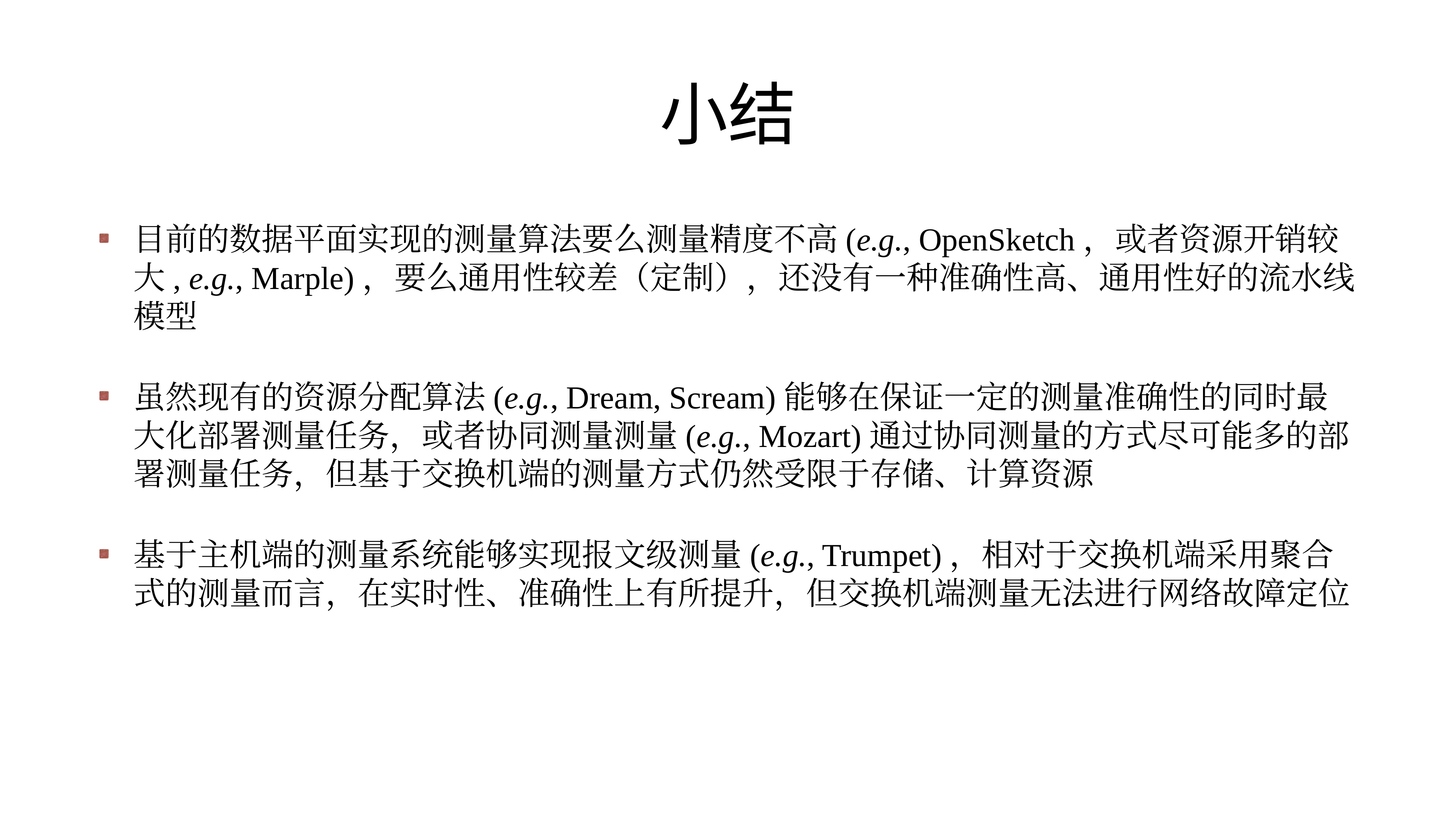

# 小结
目前的数据平面实现的测量算法要么测量精度不高(e.g., OpenSketch，或者资源开销较大, e.g., Marple)，要么通用性较差（定制），还没有一种准确性高、通用性好的流水线模型
虽然现有的资源分配算法(e.g., Dream, Scream)能够在保证一定的测量准确性的同时最大化部署测量任务，或者协同测量测量(e.g., Mozart)通过协同测量的方式尽可能多的部署测量任务，但基于交换机端的测量方式仍然受限于存储、计算资源
基于主机端的测量系统能够实现报文级测量(e.g., Trumpet)，相对于交换机端采用聚合式的测量而言，在实时性、准确性上有所提升，但交换机端测量无法进行网络故障定位